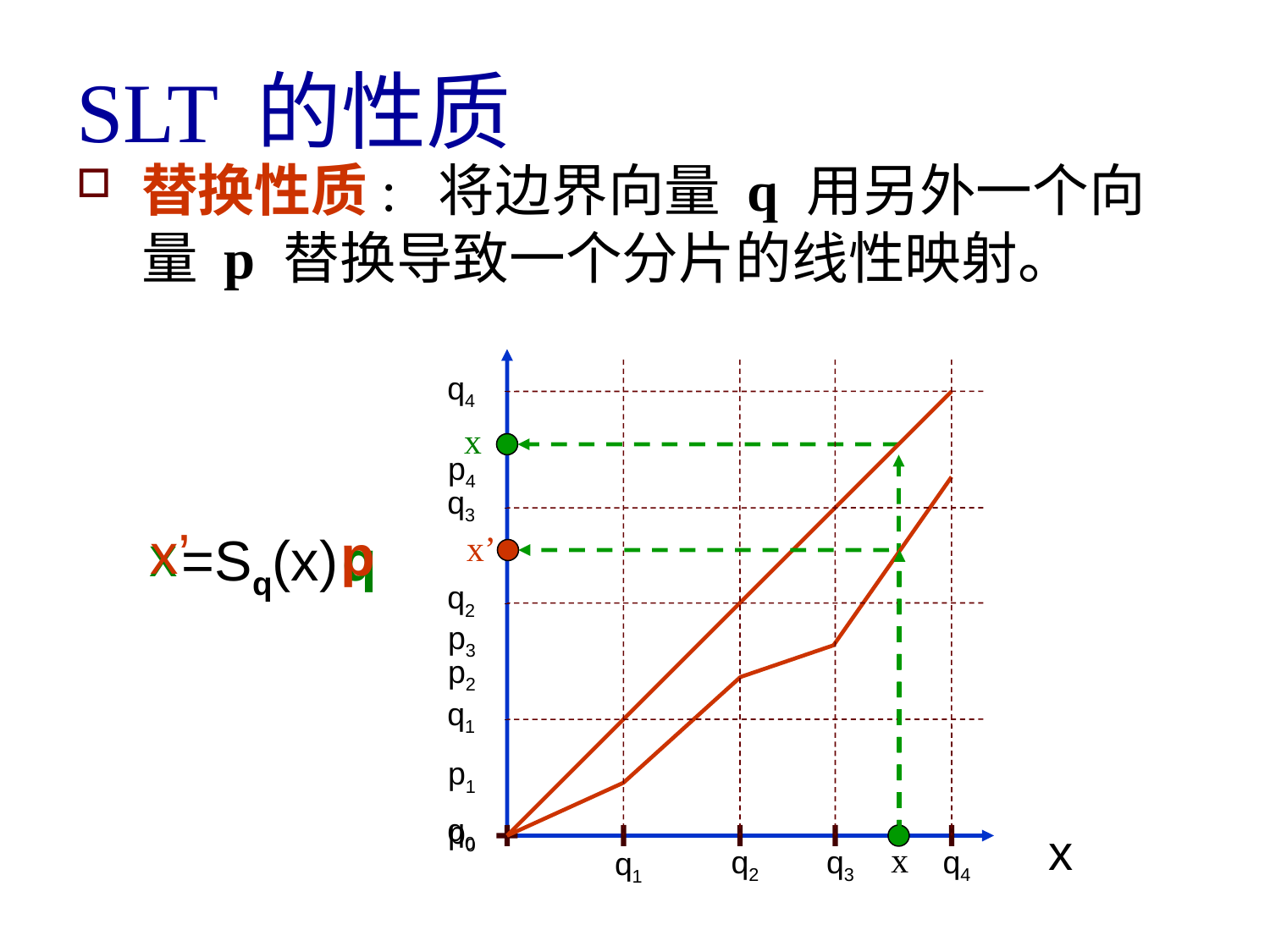

# SLT 的性质
替换性质:  将边界向量 q 用另外一个向量 p 替换导致一个分片的线性映射。

q4
q3
q2
q1
q0

x

p4
p3
p2
p1
p0

x’
p
x
=Sq(x)
q
x’

x

x
q2
q3
q4
q1